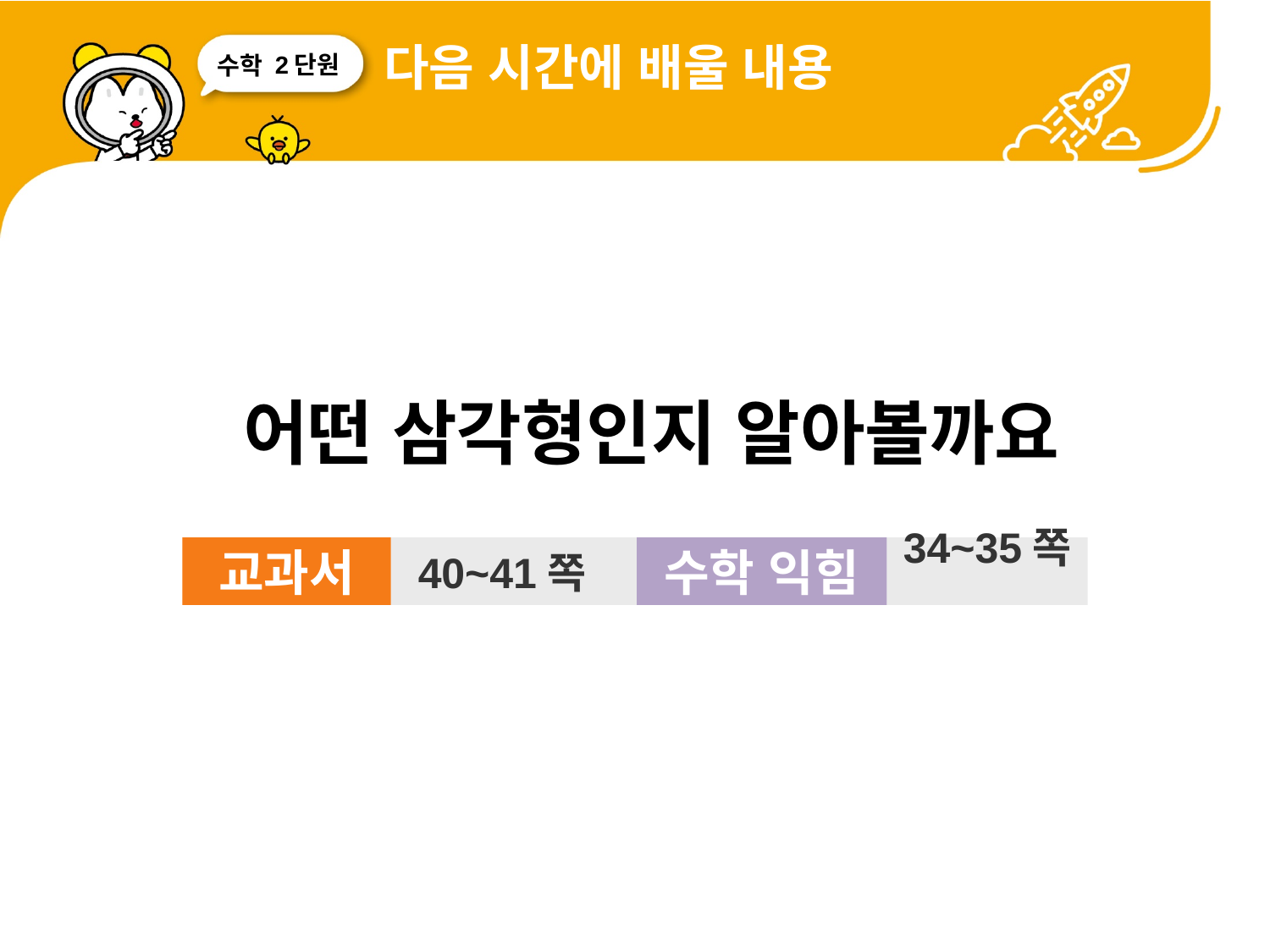

다음 시간에 배울 내용
2단원
 어떤 삼각형인지 알아볼까요
교과서
40~41쪽
수학 익힘
34~35쪽